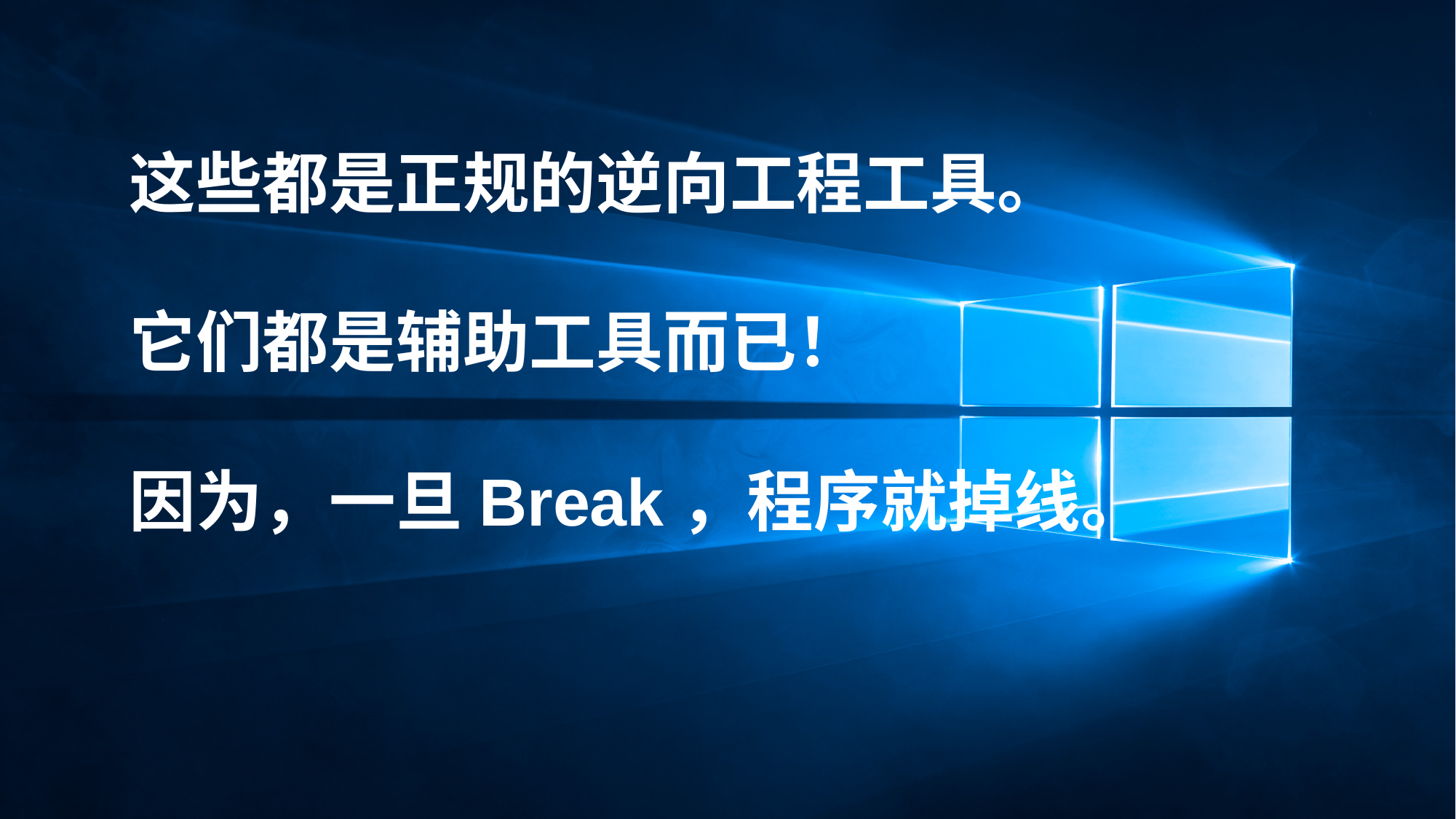

# 这些都是正规的逆向工程工具。
它们都是辅助工具而已！
因为，一旦Break，程序就掉线。